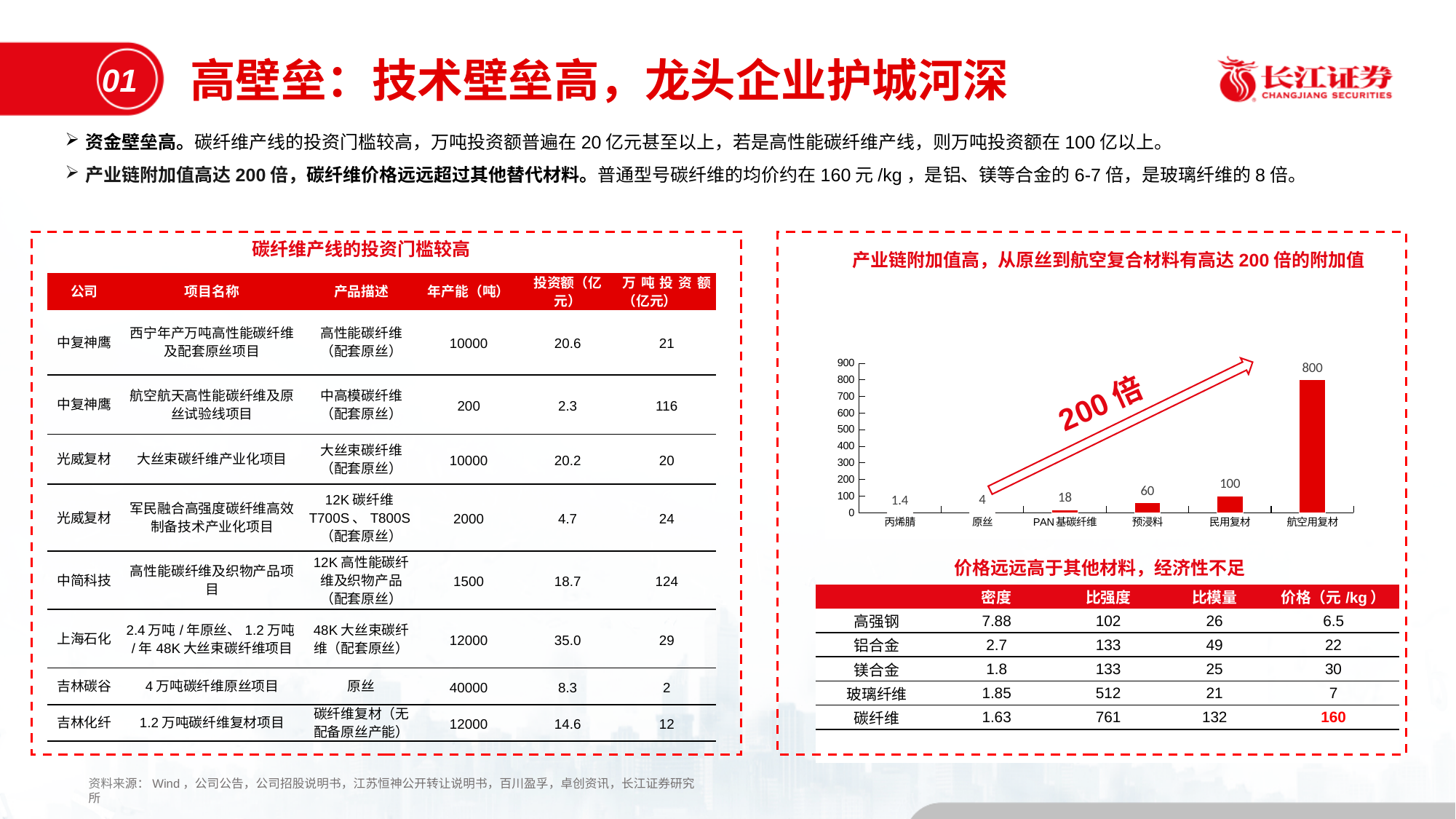

高壁垒：技术壁垒高，龙头企业护城河深
01
资金壁垒高。碳纤维产线的投资门槛较高，万吨投资额普遍在20亿元甚至以上，若是高性能碳纤维产线，则万吨投资额在100亿以上。
产业链附加值高达200倍，碳纤维价格远远超过其他替代材料。普通型号碳纤维的均价约在160元/kg，是铝、镁等合金的6-7倍，是玻璃纤维的8倍。

碳纤维产线的投资门槛较高

产业链附加值高，从原丝到航空复合材料有高达200倍的附加值
| 公司 | 项目名称 | 产品描述 | 年产能（吨） | 投资额（亿元） | 万吨投资额（亿元） |
| --- | --- | --- | --- | --- | --- |
| 中复神鹰 | 西宁年产万吨高性能碳纤维及配套原丝项目 | 高性能碳纤维（配套原丝） | 10000 | 20.6 | 21 |
| 中复神鹰 | 航空航天高性能碳纤维及原丝试验线项目 | 中高模碳纤维（配套原丝） | 200 | 2.3 | 116 |
| 光威复材 | 大丝束碳纤维产业化项目 | 大丝束碳纤维（配套原丝） | 10000 | 20.2 | 20 |
| 光威复材 | 军民融合高强度碳纤维高效制备技术产业化项目 | 12K碳纤维T700S、T800S（配套原丝） | 2000 | 4.7 | 24 |
| 中简科技 | 高性能碳纤维及织物产品项目 | 12K高性能碳纤维及织物产品（配套原丝） | 1500 | 18.7 | 124 |
| 上海石化 | 2.4万吨/年原丝、1.2万吨/年48K大丝束碳纤维项目 | 48K大丝束碳纤维（配套原丝） | 12000 | 35.0 | 29 |
| 吉林碳谷 | 4万吨碳纤维原丝项目 | 原丝 | 40000 | 8.3 | 2 |
| 吉林化纤 | 1.2万吨碳纤维复材项目 | 碳纤维复材（无配备原丝产能） | 12000 | 14.6 | 12 |

### Chart

| Category | 价格（万） |
|---|---|
| 丙烯腈 | 1.4 |
| 原丝 | 4.0 |
| PAN基碳纤维 | 18.0 |
| 预浸料 | 60.0 |
| 民用复材 | 100.0 |
| 航空用复材 | 800.0 |
200倍

价格远远高于其他材料，经济性不足
|  | 密度 | 比强度 | 比模量 | 价格（元/kg） |
| --- | --- | --- | --- | --- |
| 高强钢 | 7.88 | 102 | 26 | 6.5 |
| 铝合金 | 2.7 | 133 | 49 | 22 |
| 镁合金 | 1.8 | 133 | 25 | 30 |
| 玻璃纤维 | 1.85 | 512 | 21 | 7 |
| 碳纤维 | 1.63 | 761 | 132 | 160 |
|  |  |  |  |  |
资料来源：Wind，公司公告，公司招股说明书，江苏恒神公开转让说明书，百川盈孚，卓创资讯，长江证券研究所